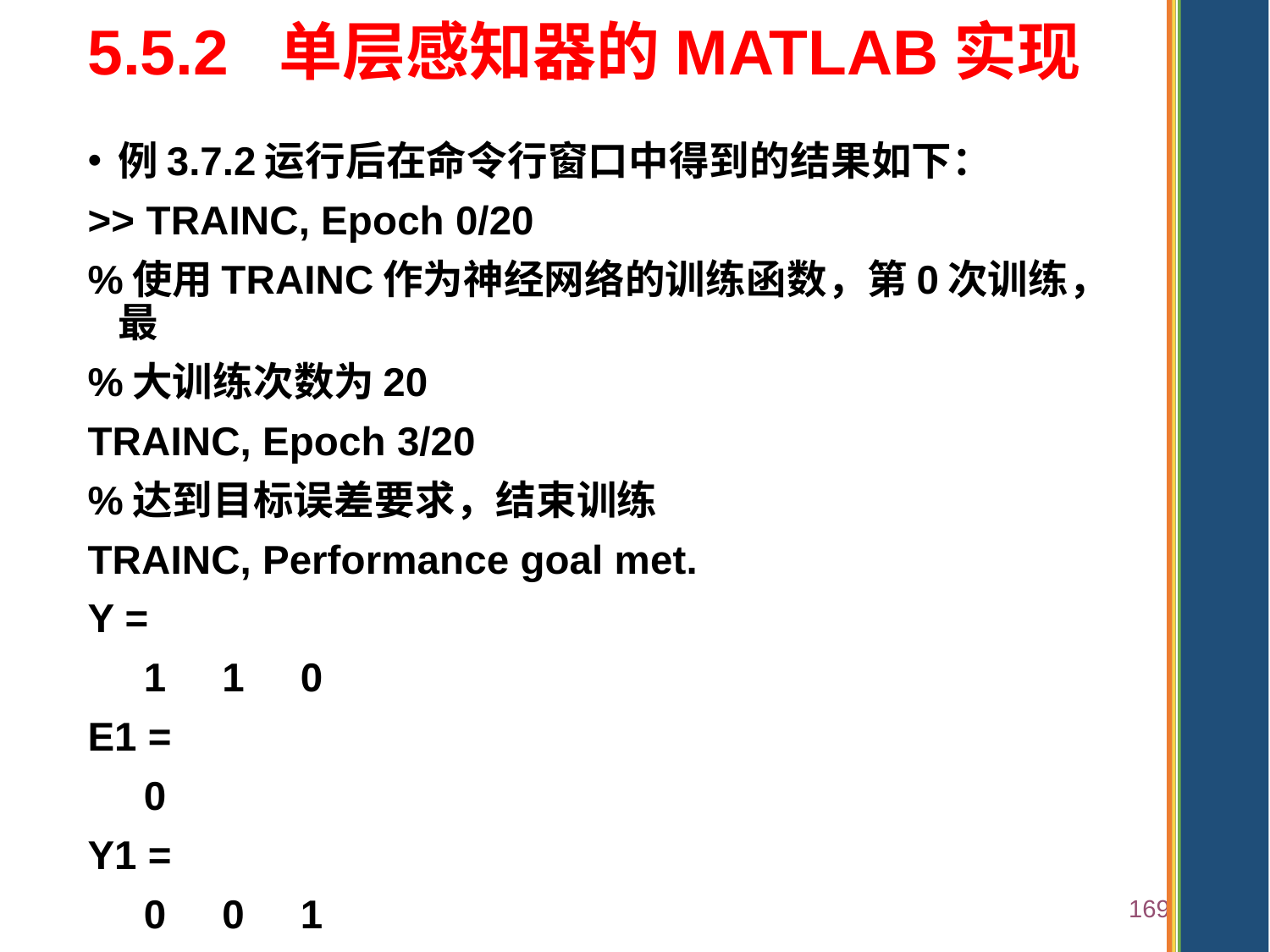

# 5.5.2  单层感知器的MATLAB实现

例3.7.2运行后在命令行窗口中得到的结果如下：
>> TRAINC, Epoch 0/20
%使用TRAINC作为神经网络的训练函数，第0次训练，最
%大训练次数为20
TRAINC, Epoch 3/20
%达到目标误差要求，结束训练
TRAINC, Performance goal met.
Y =
     1     1     0
E1 =
     0
Y1 =
     0     0     1

169